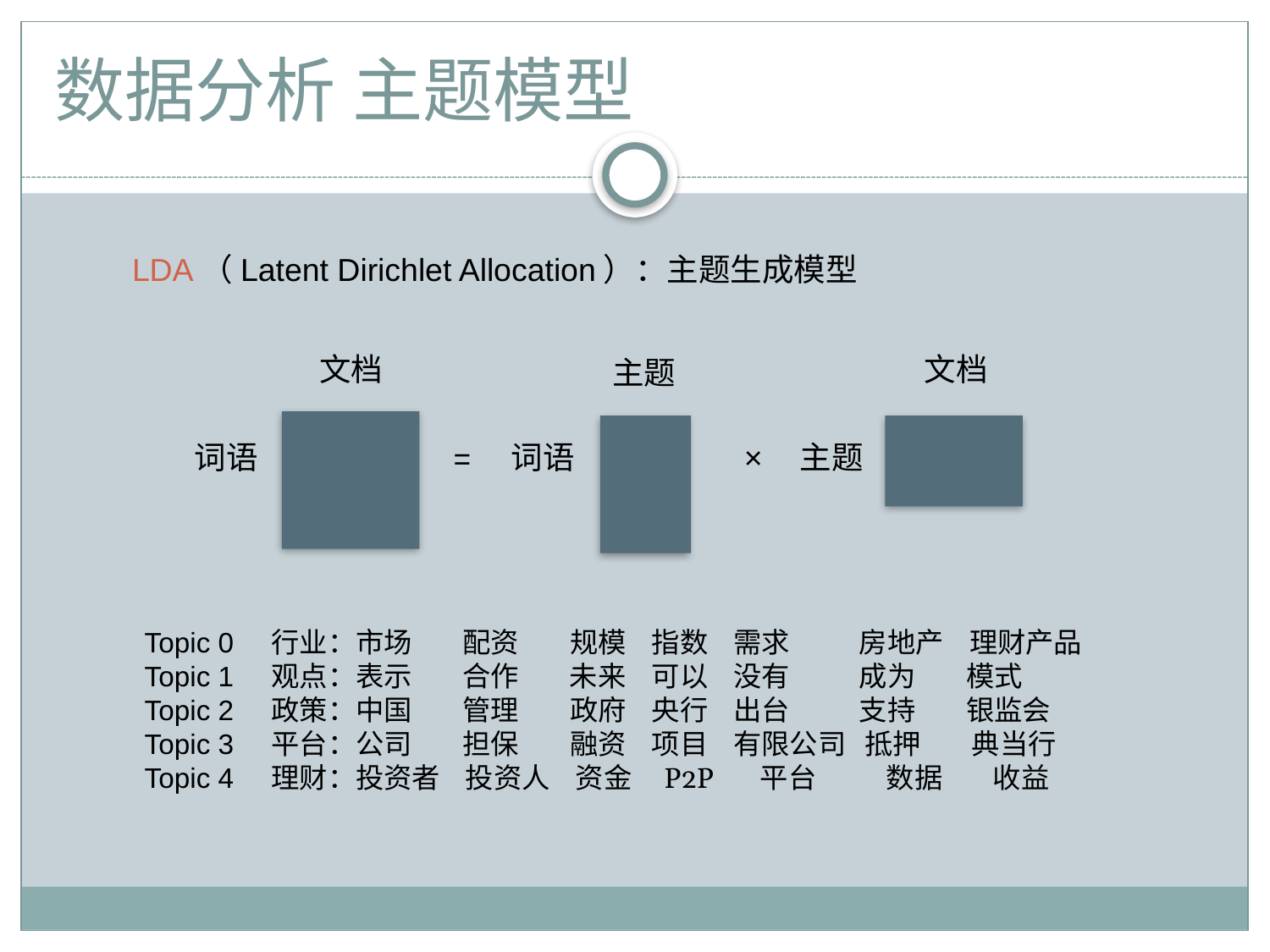

# 数据分析 主题模型
LDA（Latent Dirichlet Allocation）：主题生成模型
文档
文档
主题

=
词语
词语
主题
×
Topic 0	行业：市场        配资        规模    指数    需求           房地产    理财产品
Topic 1	观点：表示        合作        未来    可以    没有           成为        模式
Topic 2	政策：中国        管理        政府    央行    出台           支持        银监会
Topic 3	平台：公司        担保        融资    项目    有限公司   抵押        典当行
Topic 4	理财：投资者    投资人    资金    P2P     平台           数据        收益